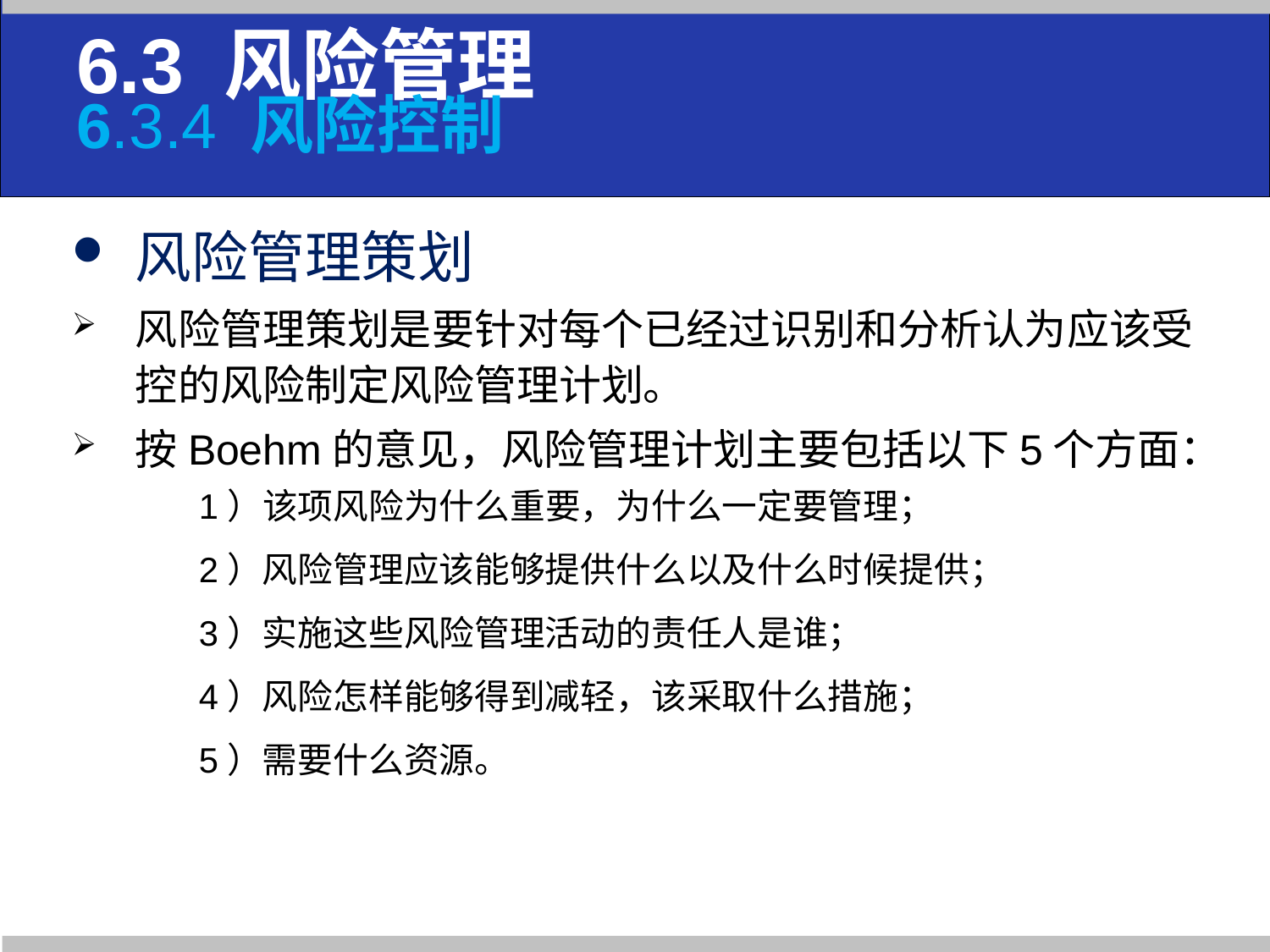

6.3 风险管理
6.3.4 风险控制
风险管理策划
风险管理策划是要针对每个已经过识别和分析认为应该受控的风险制定风险管理计划。
按Boehm的意见，风险管理计划主要包括以下5个方面：
1）该项风险为什么重要，为什么一定要管理；
2）风险管理应该能够提供什么以及什么时候提供；
3）实施这些风险管理活动的责任人是谁；
4）风险怎样能够得到减轻，该采取什么措施；
5）需要什么资源。

777